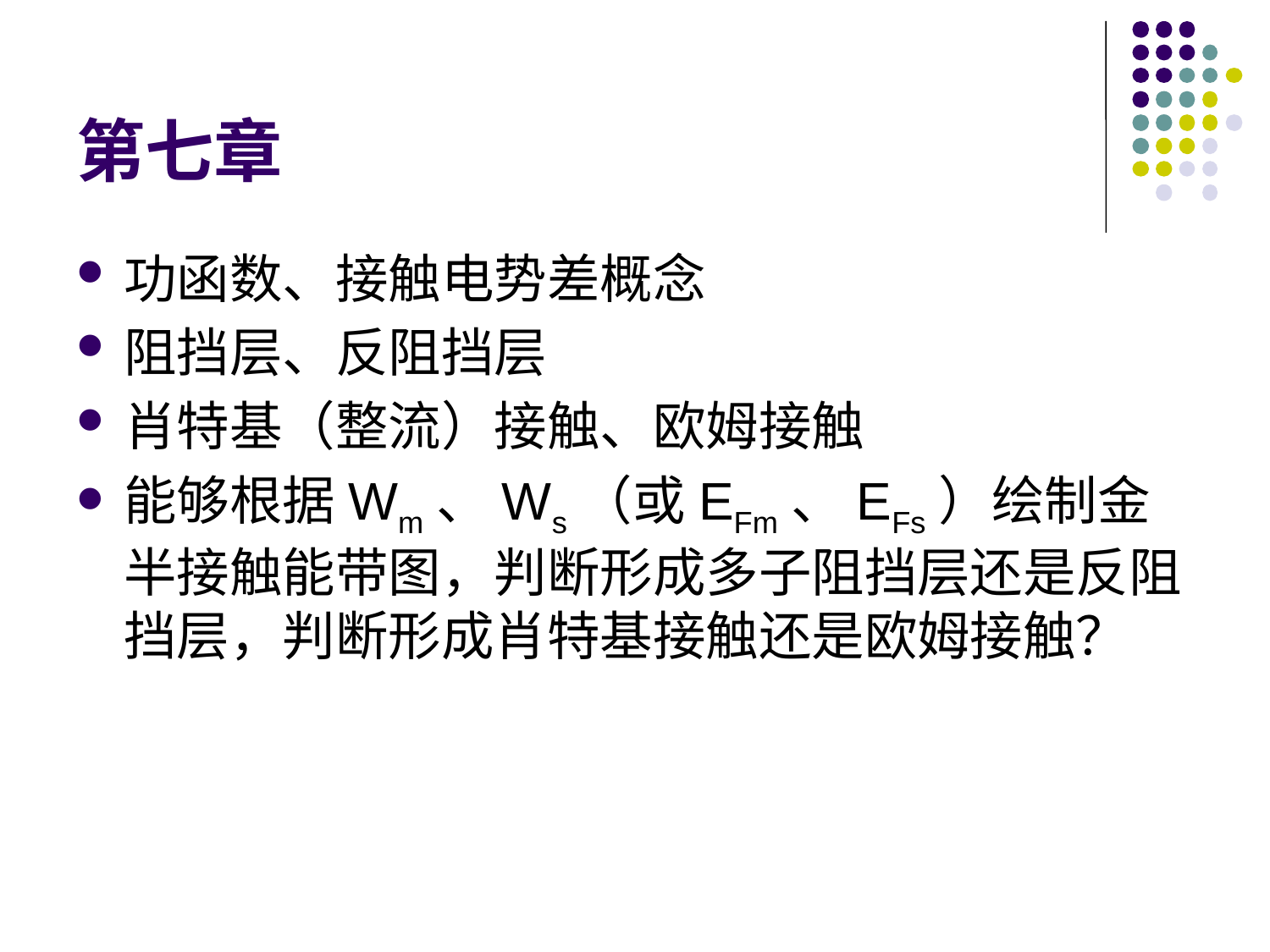

# 第七章
功函数、接触电势差概念
阻挡层、反阻挡层
肖特基（整流）接触、欧姆接触
能够根据Wm、Ws（或EFm、EFs）绘制金半接触能带图，判断形成多子阻挡层还是反阻挡层，判断形成肖特基接触还是欧姆接触？